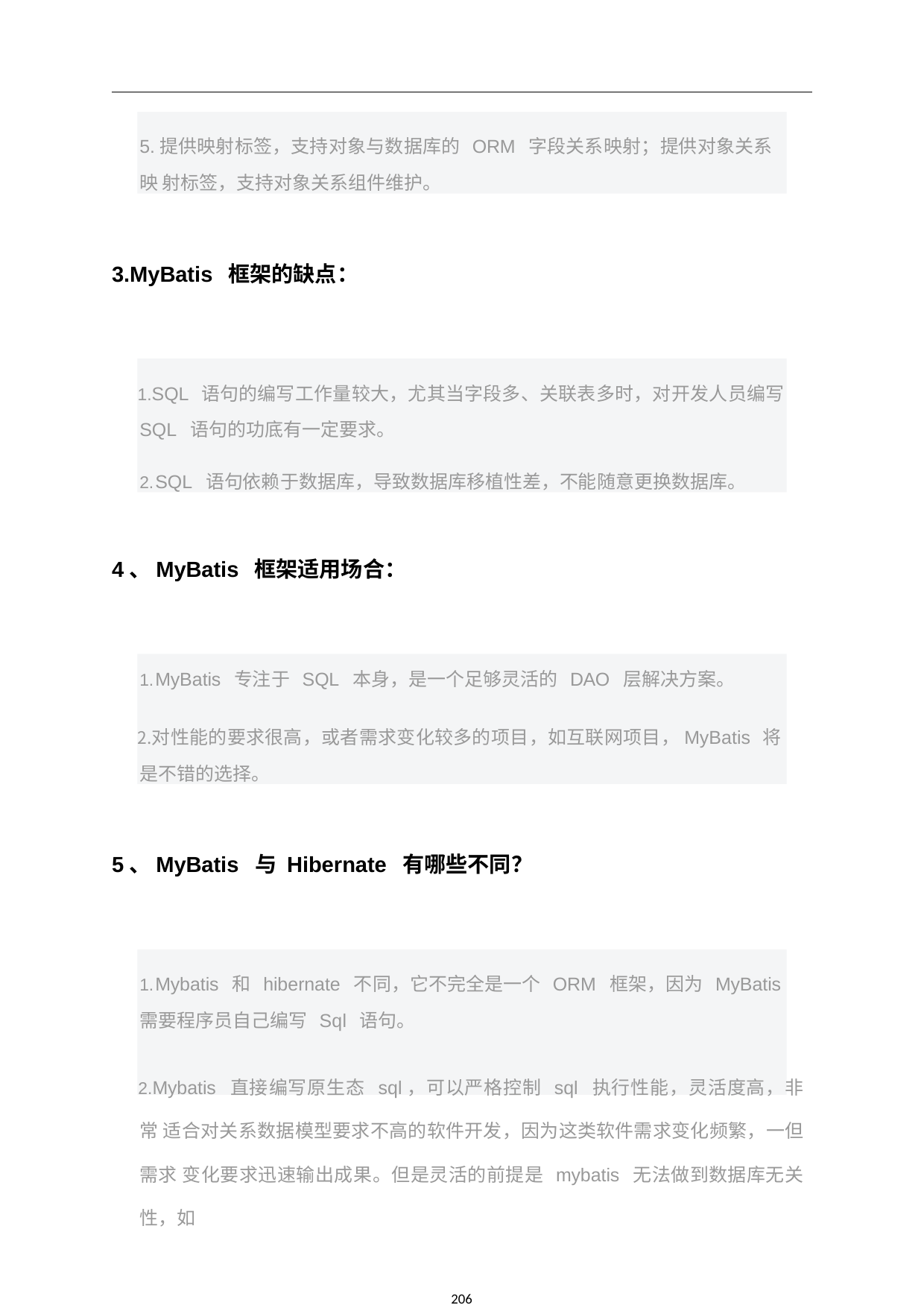

5.提供映射标签，支持对象与数据库的 ORM 字段关系映射；提供对象关系映 射标签，支持对象关系组件维护。
3.MyBatis 框架的缺点：
SQL 语句的编写工作量较大，尤其当字段多、关联表多时，对开发人员编写 SQL 语句的功底有一定要求。

SQL 语句依赖于数据库，导致数据库移植性差，不能随意更换数据库。
4、MyBatis 框架适用场合：
MyBatis 专注于 SQL 本身，是一个足够灵活的 DAO 层解决方案。
对性能的要求很高，或者需求变化较多的项目，如互联网项目，MyBatis 将 是不错的选择。
5、MyBatis 与 Hibernate 有哪些不同？

Mybatis 和 hibernate 不同，它不完全是一个 ORM 框架，因为 MyBatis
需要程序员自己编写 Sql 语句。

Mybatis 直接编写原生态 sql，可以严格控制 sql 执行性能，灵活度高，非常 适合对关系数据模型要求不高的软件开发，因为这类软件需求变化频繁，一但需求 变化要求迅速输出成果。但是灵活的前提是 mybatis 无法做到数据库无关性，如

206